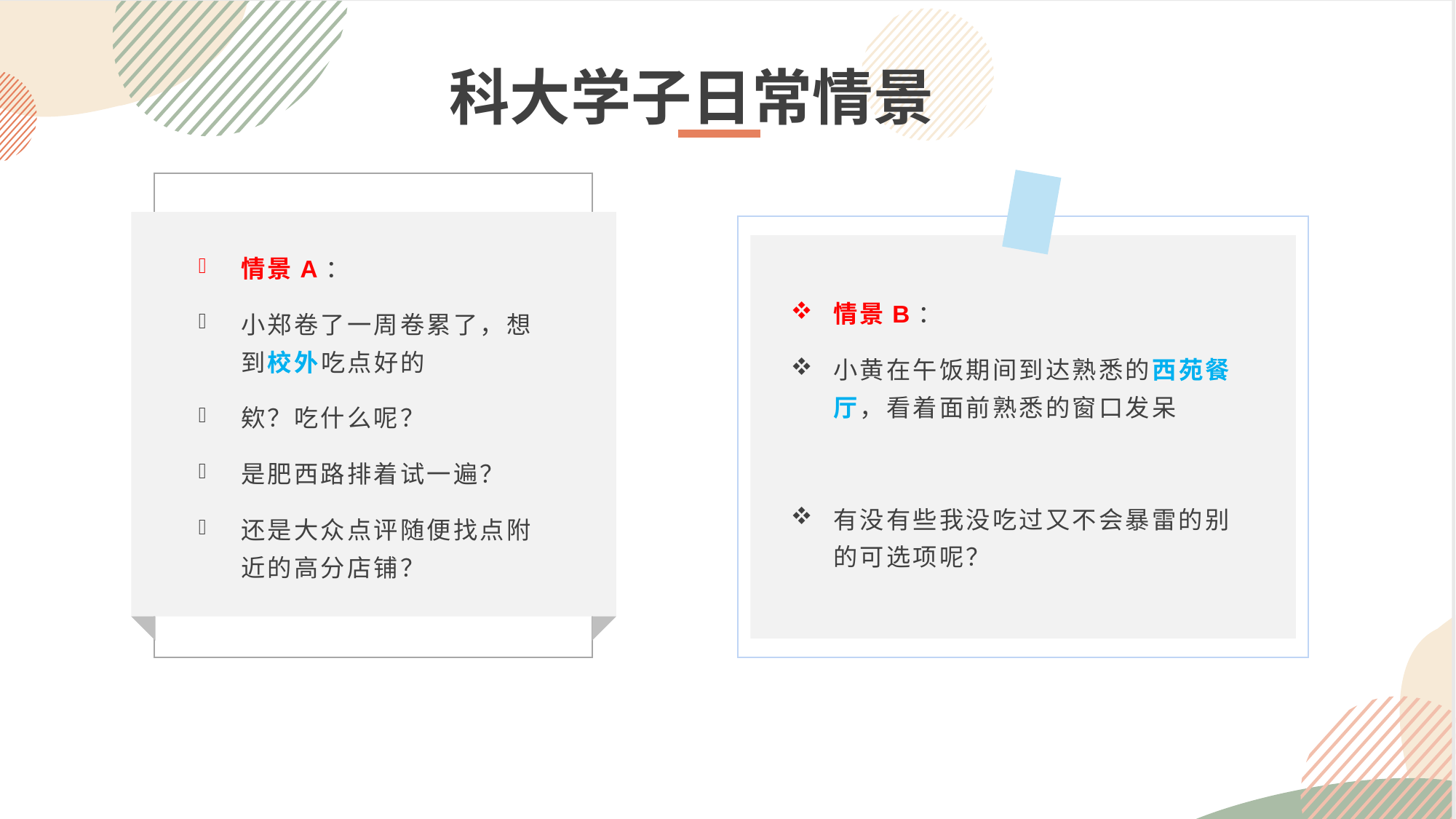

科大学子日常情景

情景A：
小郑卷了一周卷累了，想到校外吃点好的
欸？吃什么呢？
是肥西路排着试一遍？
还是大众点评随便找点附近的高分店铺？
情景B：
小黄在午饭期间到达熟悉的西苑餐厅，看着面前熟悉的窗口发呆

有没有些我没吃过又不会暴雷的别的可选项呢？